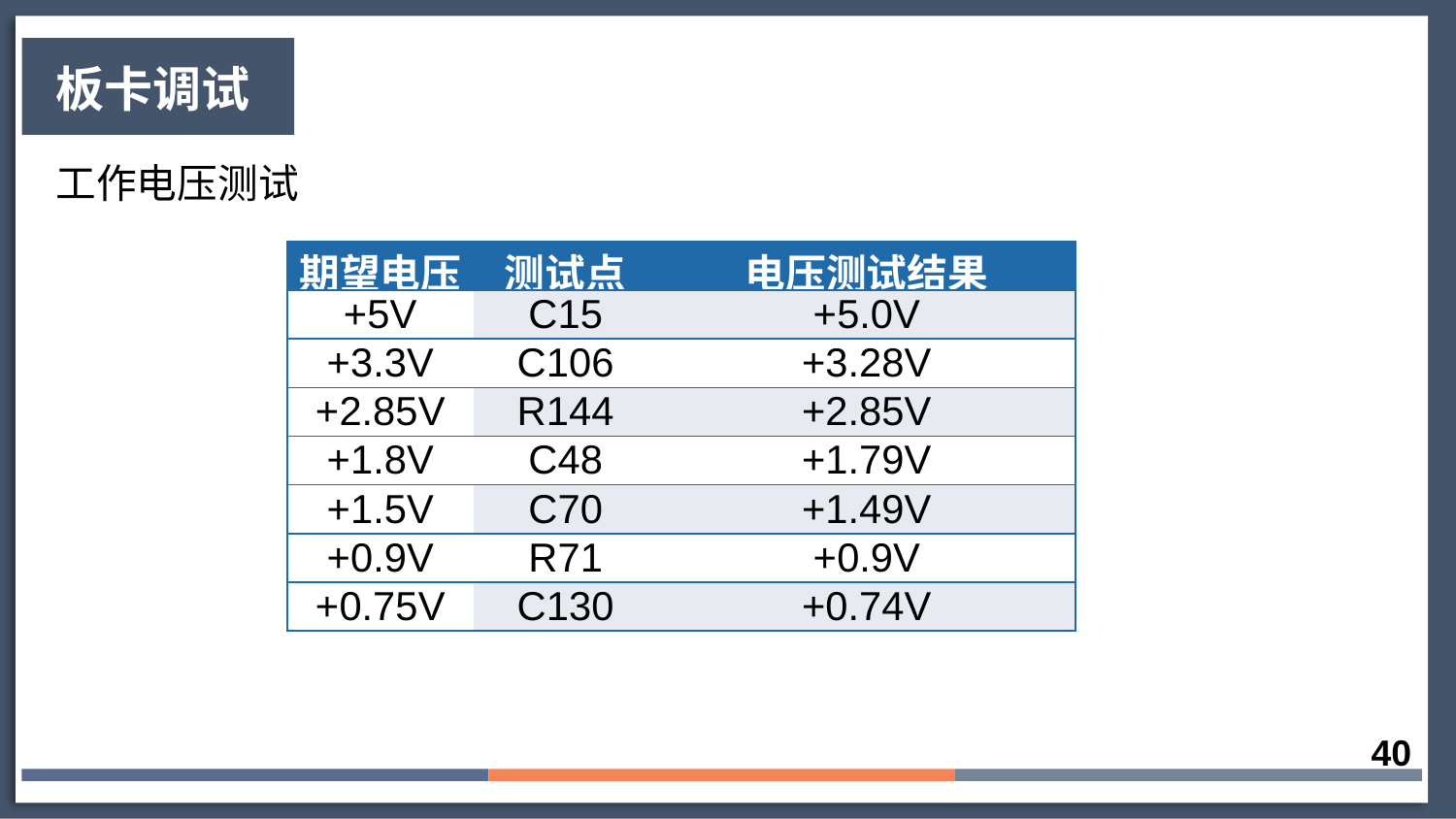

板卡调试
工作电压测试
| 期望电压 | 测试点 | 电压测试结果 |
| --- | --- | --- |
| +5V | C15 | +5.0V |
| +3.3V | C106 | +3.28V |
| +2.85V | R144 | +2.85V |
| +1.8V | C48 | +1.79V |
| +1.5V | C70 | +1.49V |
| +0.9V | R71 | +0.9V |
| +0.75V | C130 | +0.74V |
40